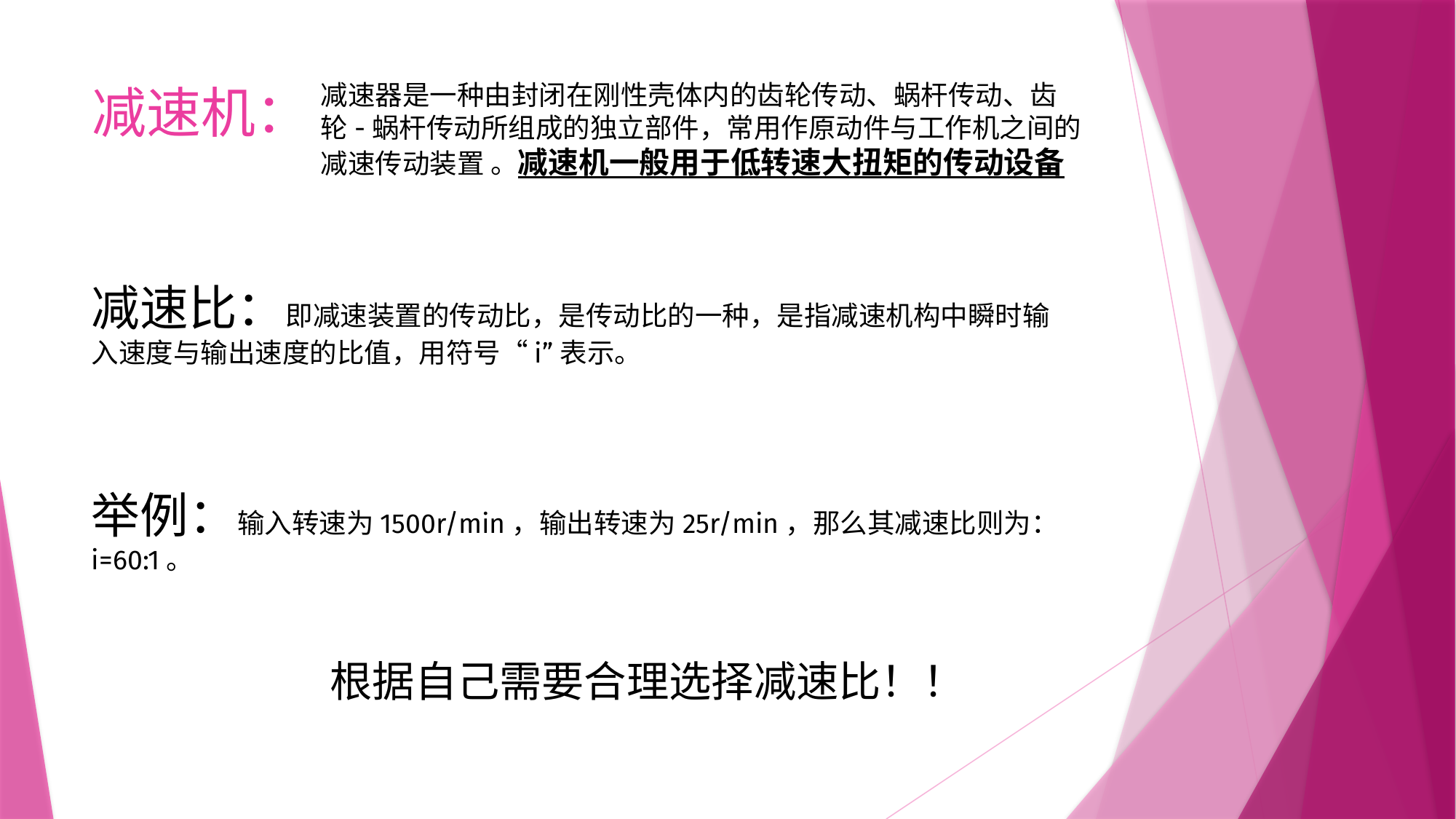

# 减速机：
减速器是一种由封闭在刚性壳体内的齿轮传动、蜗杆传动、齿轮-蜗杆传动所组成的独立部件，常用作原动件与工作机之间的减速传动装置 。减速机一般用于低转速大扭矩的传动设备
减速比：即减速装置的传动比，是传动比的一种，是指减速机构中瞬时输入速度与输出速度的比值，用符号“i”表示。
举例：输入转速为1500r/min，输出转速为25r/min，那么其减速比则为：i=60:1。
根据自己需要合理选择减速比！！